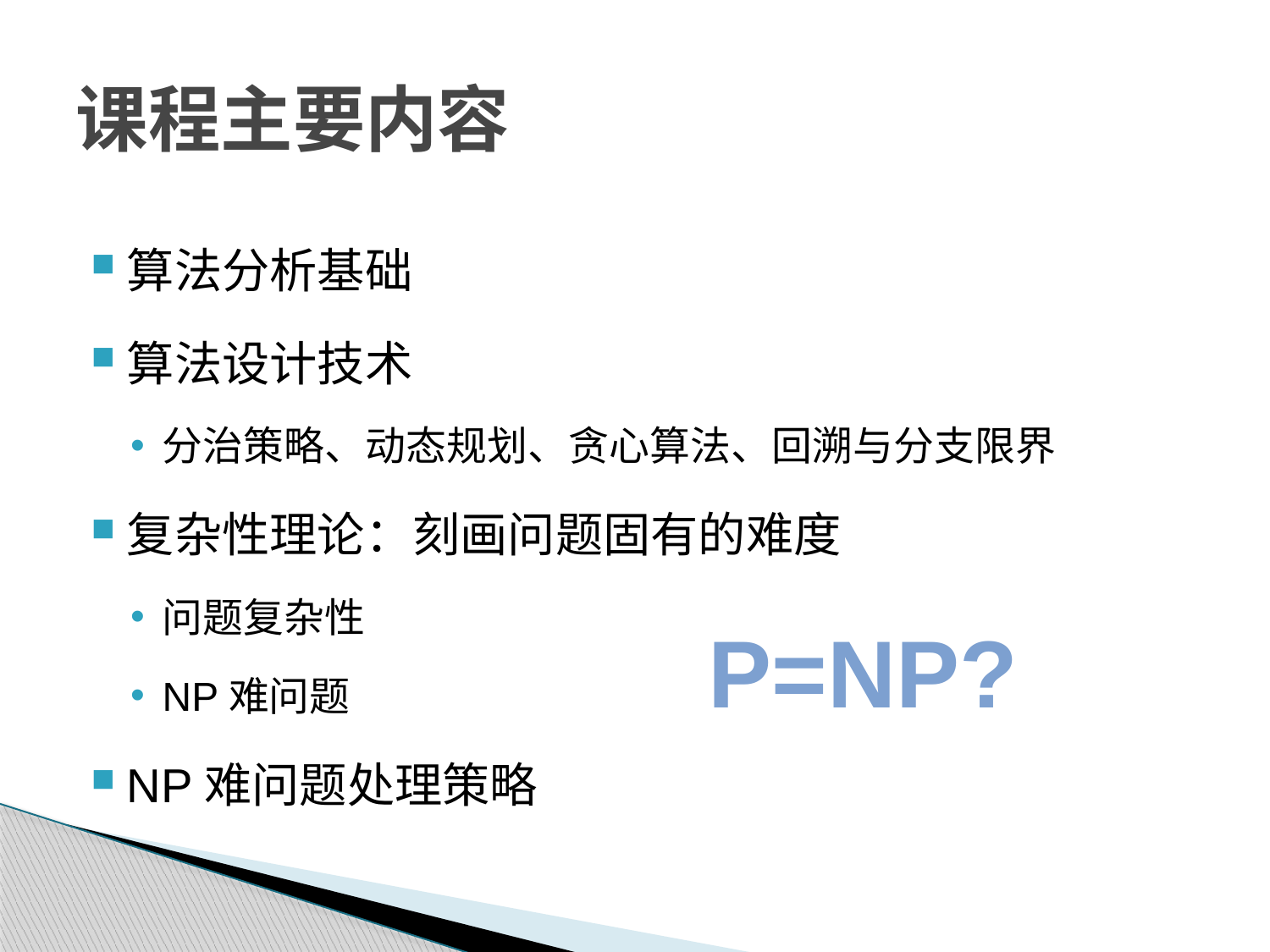

# 课程主要内容
算法分析基础
算法设计技术
分治策略、动态规划、贪心算法、回溯与分支限界
复杂性理论：刻画问题固有的难度
问题复杂性
NP难问题
NP难问题处理策略
P=NP?